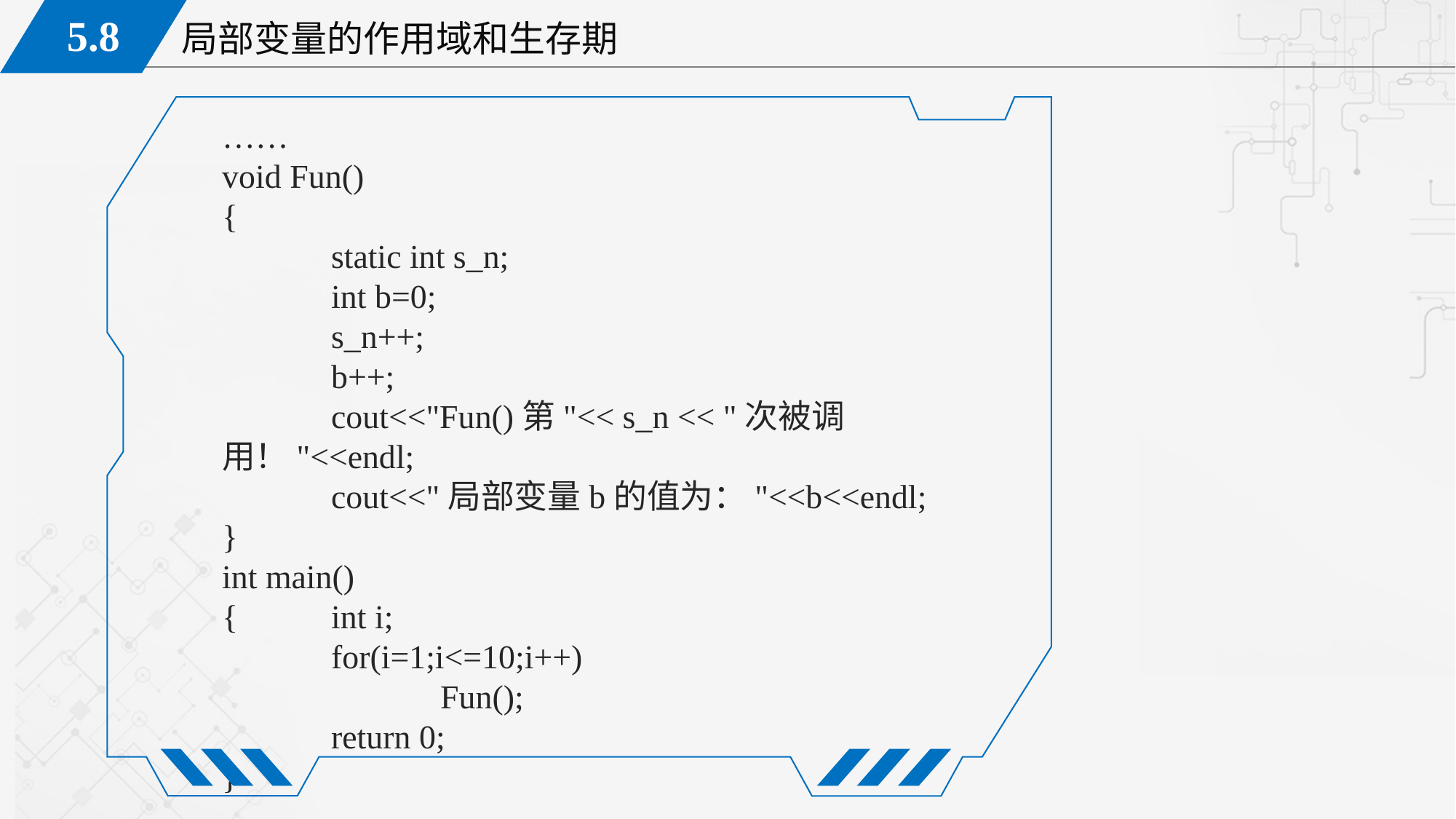

……
void Fun()
{
	static int s_n;
	int b=0;
	s_n++;
	b++;
	cout<<"Fun()第"<< s_n << "次被调用！"<<endl;
	cout<<"局部变量b的值为："<<b<<endl;
}
int main()
{	int i;
	for(i=1;i<=10;i++)
		Fun();
	return 0;
}